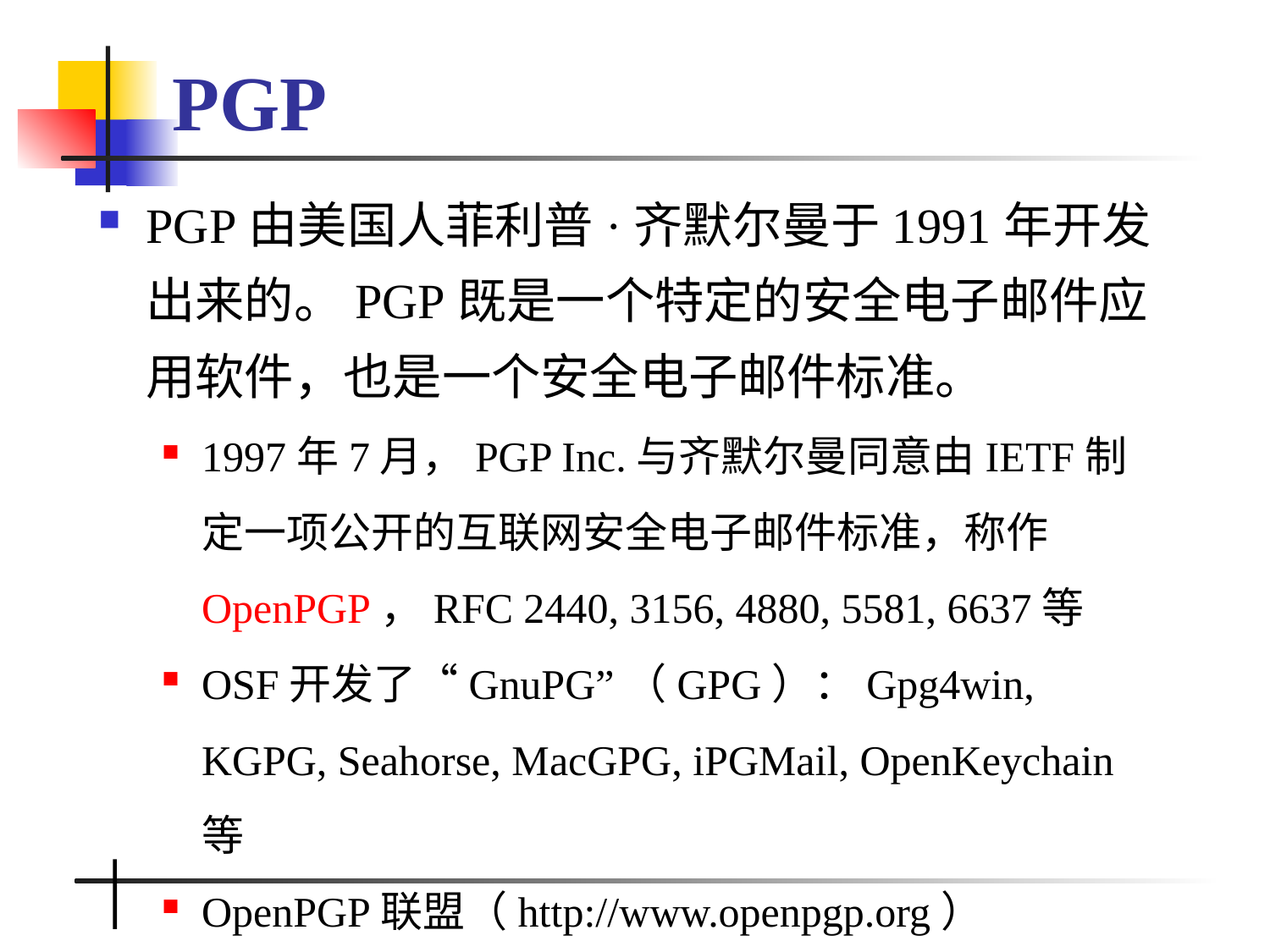

# PGP
PGP由美国人菲利普·齐默尔曼于1991年开发出来的。PGP既是一个特定的安全电子邮件应用软件，也是一个安全电子邮件标准。
1997年7月，PGP Inc.与齐默尔曼同意由IETF制定一项公开的互联网安全电子邮件标准，称作OpenPGP，RFC 2440, 3156, 4880, 5581, 6637等
OSF开发了“GnuPG”（GPG）：Gpg4win, KGPG, Seahorse, MacGPG, iPGMail, OpenKeychain等
OpenPGP联盟（http://www.openpgp.org）